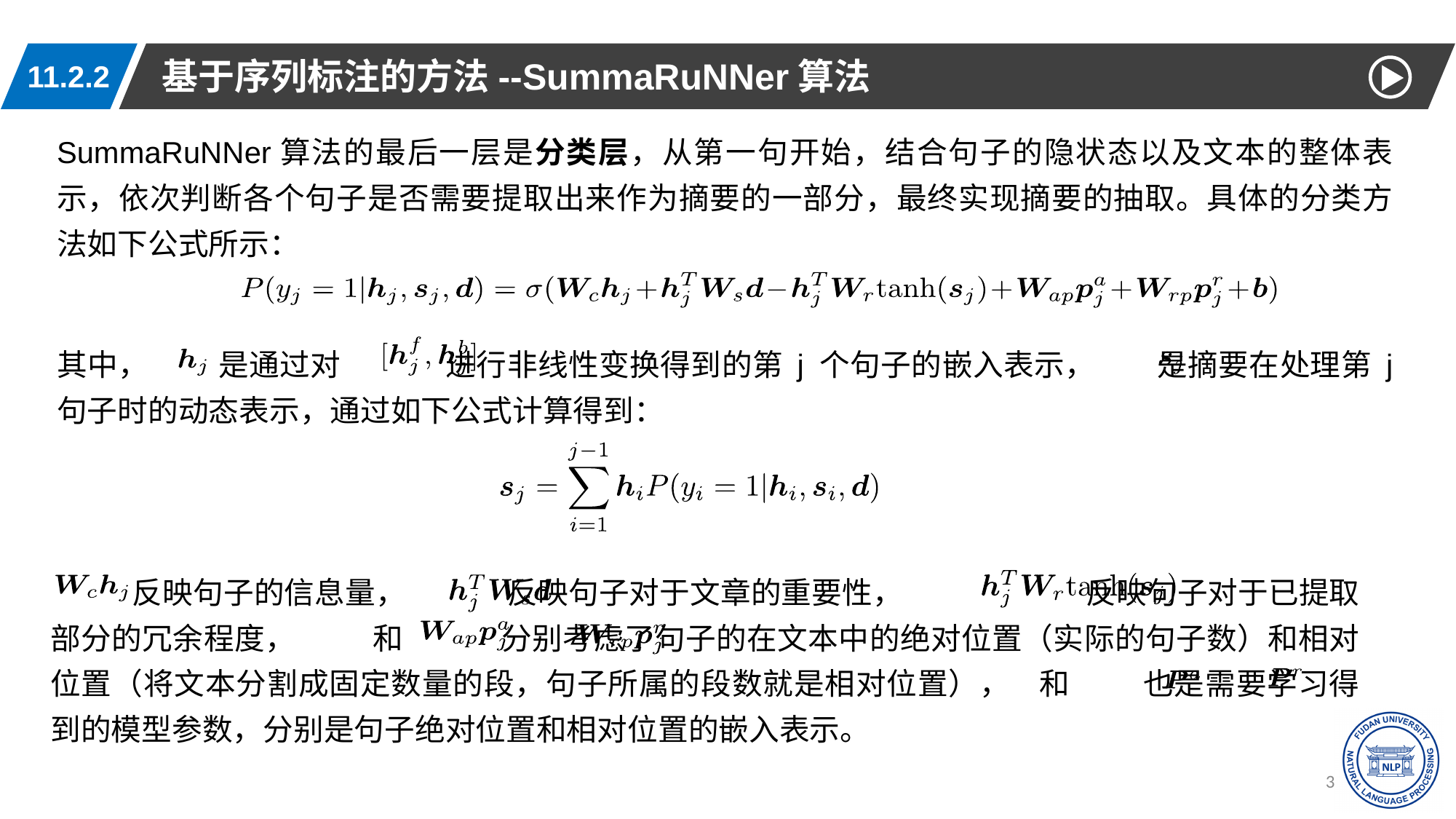

基于序列标注的方法--SummaRuNNer算法
11.2.2

SummaRuNNer算法的最后一层是分类层，从第一句开始，结合句子的隐状态以及文本的整体表示，依次判断各个句子是否需要提取出来作为摘要的一部分，最终实现摘要的抽取。具体的分类方法如下公式所示：

其中，          是通过对               进行非线性变换得到的第 j 个句子的嵌入表示，         是摘要在处理第 j 句子时的动态表示，通过如下公式计算得到：

           反映句子的信息量，               反映句子对于文章的重要性，                           反映句子对于已提取部分的冗余程度，           和              分别考虑了句子的在文本中的绝对位置（实际的句子数）和相对位置（将文本分割成固定数量的段，句子所属的段数就是相对位置），    和          也是需要学习得到的模型参数，分别是句子绝对位置和相对位置的嵌入表示。

30